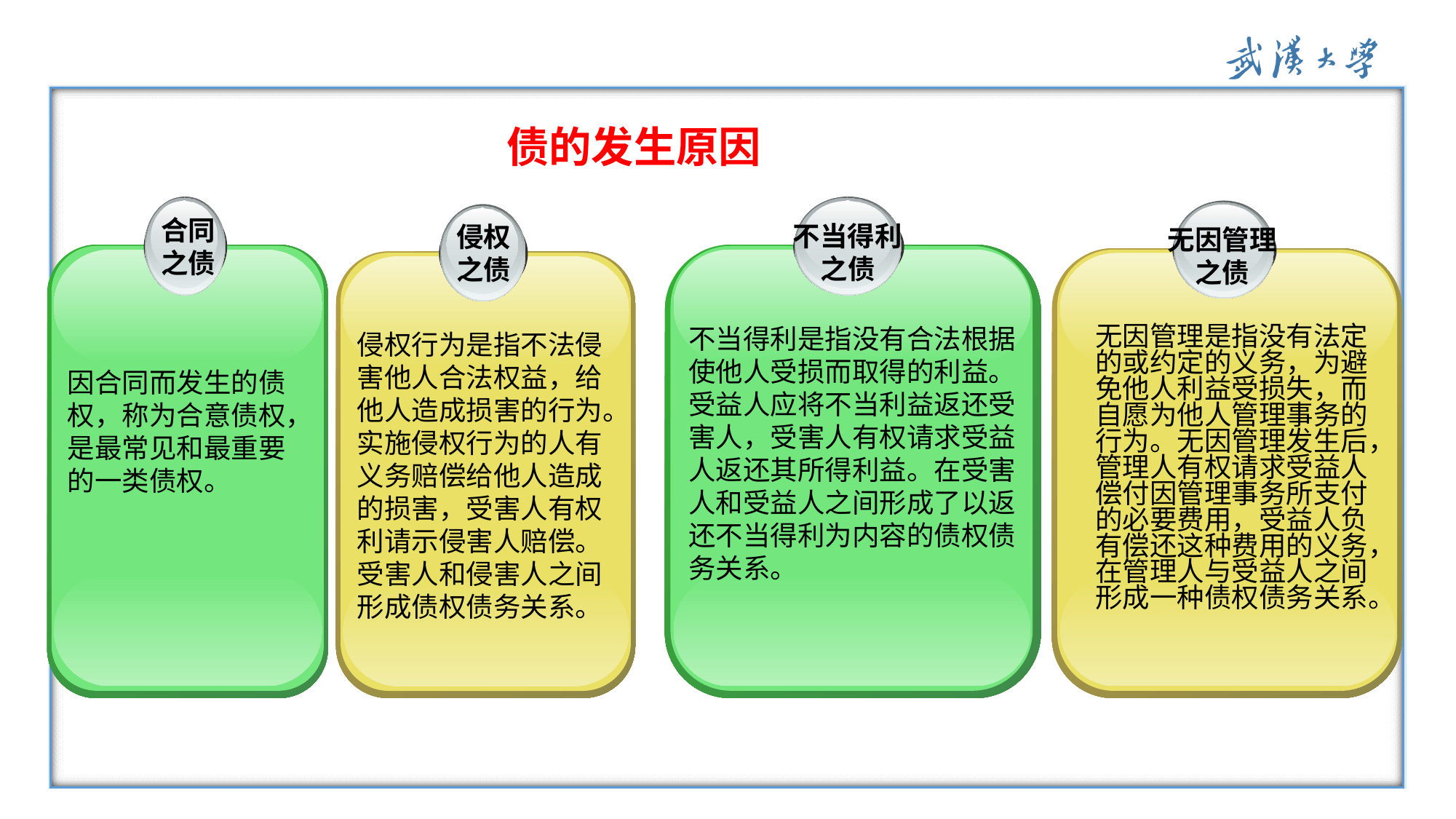

债的发生原因

合同
之债

因合同而发生的债权，称为合意债权，是最常见和最重要的一类债权。

不当得利
之债

不当得利是指没有合法根据使他人受损而取得的利益。受益人应将不当利益返还受害人，受害人有权请求受益人返还其所得利益。在受害人和受益人之间形成了以返还不当得利为内容的债权债务关系。

无因管理
之债

无因管理是指没有法定的或约定的义务，为避免他人利益受损失，而自愿为他人管理事务的行为。无因管理发生后，管理人有权请求受益人偿付因管理事务所支付的必要费用，受益人负有偿还这种费用的义务，在管理人与受益人之间形成一种债权债务关系。

侵权
之债

侵权行为是指不法侵害他人合法权益，给他人造成损害的行为。实施侵权行为的人有义务赔偿给他人造成的损害，受害人有权利请示侵害人赔偿。受害人和侵害人之间形成债权债务关系。